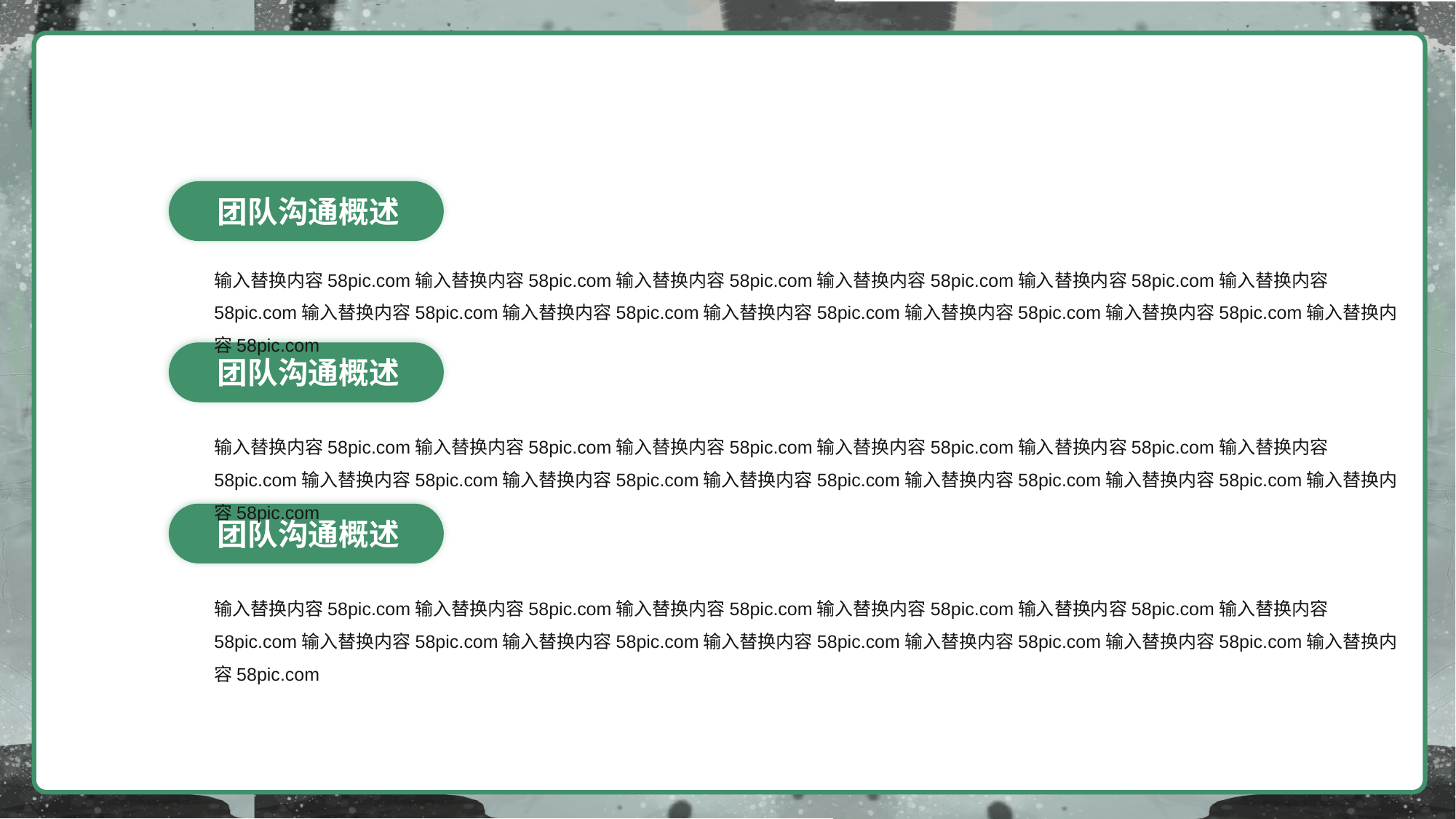

团队沟通概述
输入替换内容58pic.com输入替换内容58pic.com输入替换内容58pic.com输入替换内容58pic.com输入替换内容58pic.com输入替换内容58pic.com输入替换内容58pic.com输入替换内容58pic.com输入替换内容58pic.com输入替换内容58pic.com输入替换内容58pic.com输入替换内容58pic.com

团队沟通概述
输入替换内容58pic.com输入替换内容58pic.com输入替换内容58pic.com输入替换内容58pic.com输入替换内容58pic.com输入替换内容58pic.com输入替换内容58pic.com输入替换内容58pic.com输入替换内容58pic.com输入替换内容58pic.com输入替换内容58pic.com输入替换内容58pic.com

团队沟通概述
输入替换内容58pic.com输入替换内容58pic.com输入替换内容58pic.com输入替换内容58pic.com输入替换内容58pic.com输入替换内容58pic.com输入替换内容58pic.com输入替换内容58pic.com输入替换内容58pic.com输入替换内容58pic.com输入替换内容58pic.com输入替换内容58pic.com